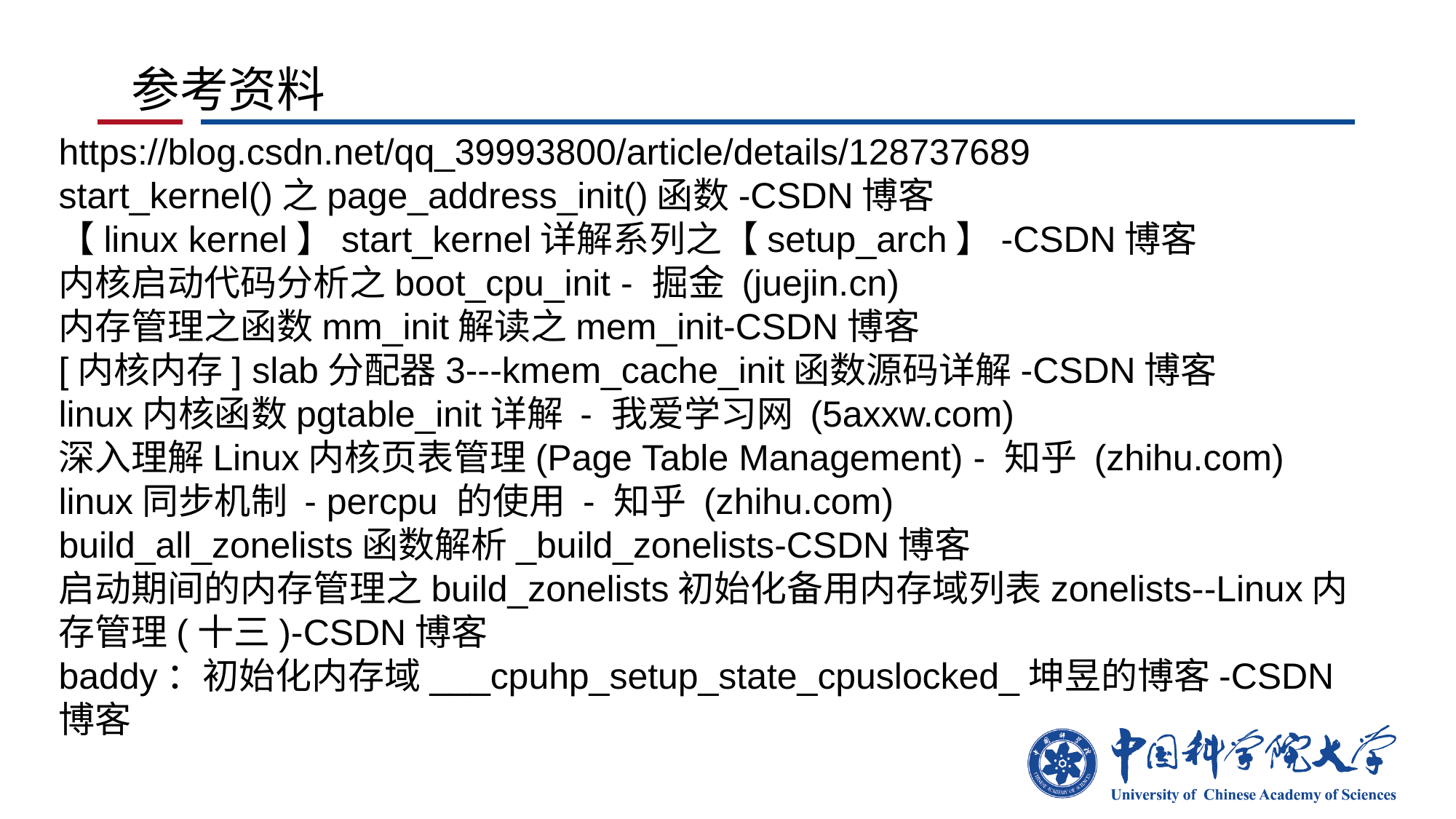

参考资料
https://blog.csdn.net/qq_39993800/article/details/128737689
start_kernel()之page_address_init()函数-CSDN博客
【linux kernel】start_kernel详解系列之【setup_arch】-CSDN博客
内核启动代码分析之boot_cpu_init - 掘金 (juejin.cn)
内存管理之函数mm_init解读之mem_init-CSDN博客
[内核内存] slab分配器3---kmem_cache_init函数源码详解-CSDN博客
linux内核函数pgtable_init详解 - 我爱学习网 (5axxw.com)
深入理解Linux内核页表管理(Page Table Management) - 知乎 (zhihu.com)
linux同步机制 - percpu 的使用 - 知乎 (zhihu.com)
build_all_zonelists函数解析_build_zonelists-CSDN博客
启动期间的内存管理之build_zonelists初始化备用内存域列表zonelists--Linux内存管理(十三)-CSDN博客
baddy：初始化内存域___cpuhp_setup_state_cpuslocked_坤昱的博客-CSDN博客